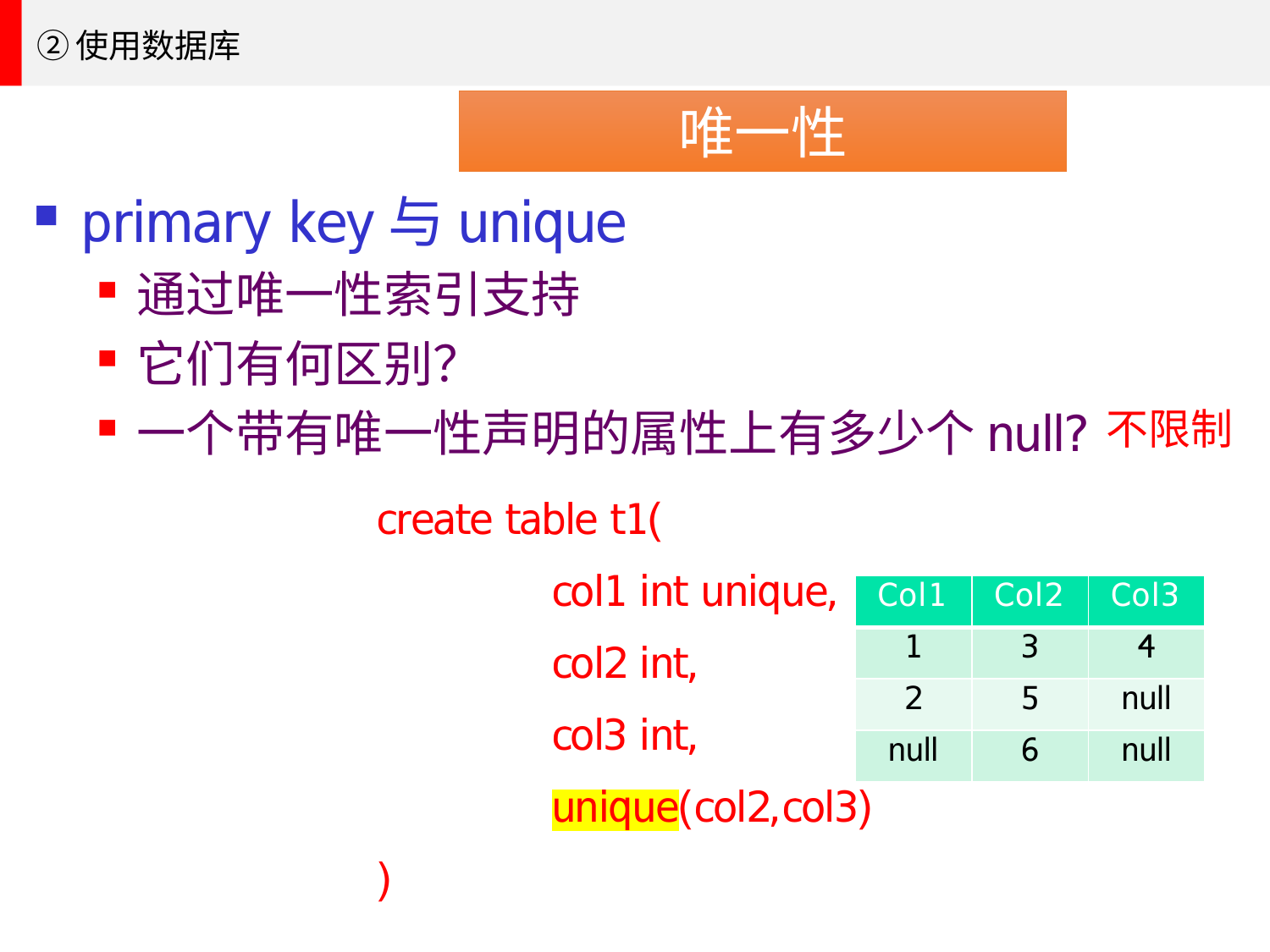

②使用数据库
唯一性
primary key与unique
通过唯一性索引支持
它们有何区别？
一个带有唯一性声明的属性上有多少个null?

不限制
create table t1(
		col1 int unique,
		col2 int,
		col3 int,
		unique(col2,col3)
)
| Col1 | Col2 | Col3 |
| --- | --- | --- |
| 1 | 3 | 4 |
| 2 | 5 | null |
| null | 6 | null |